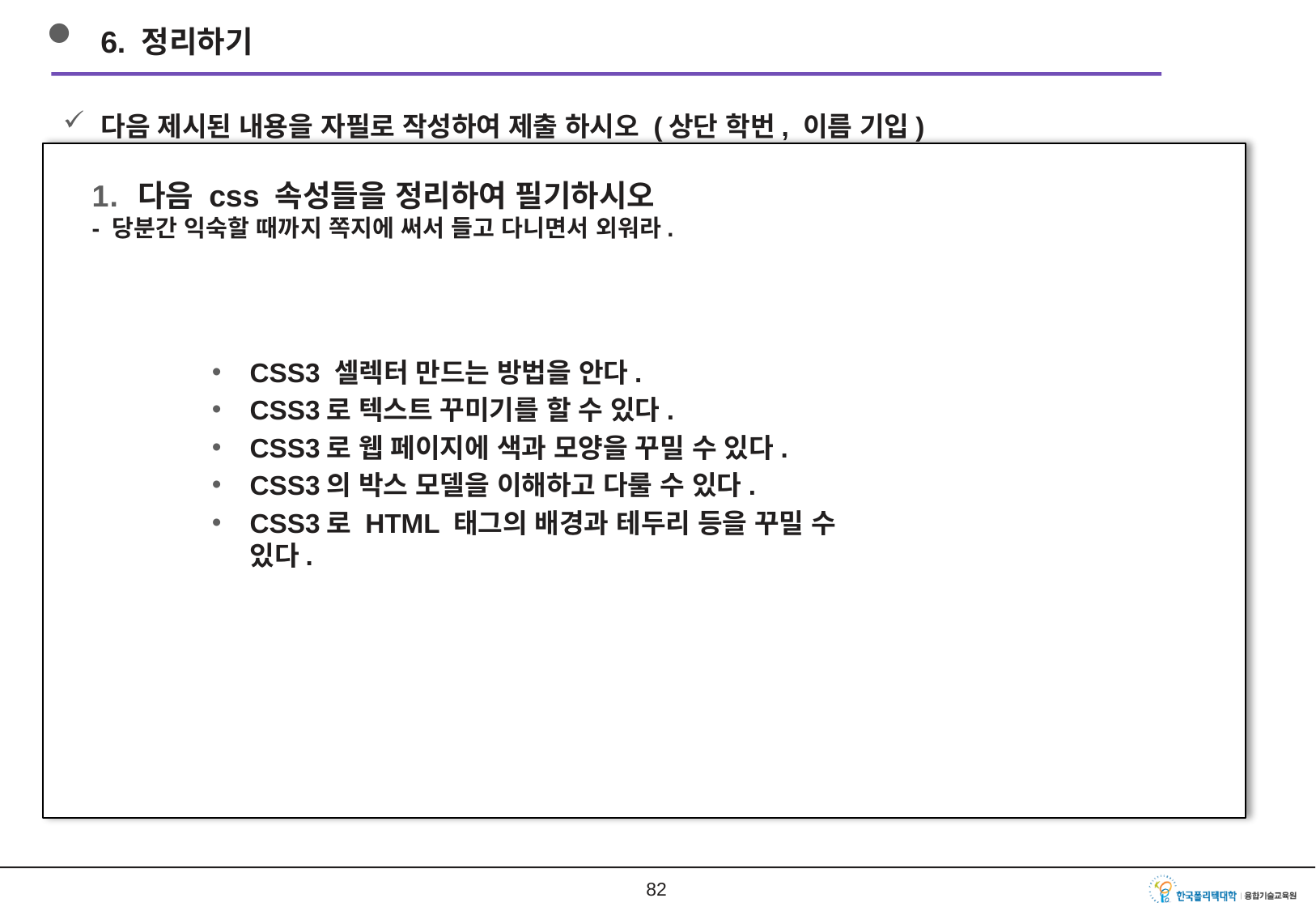

6. 정리하기
다음 제시된 내용을 자필로 작성하여 제출 하시오 (상단 학번, 이름 기입)

다음 css 속성들을 정리하여 필기하시오
- 당분간 익숙할 때까지 쪽지에 써서 들고 다니면서 외워라.
CSS3 셀렉터 만드는 방법을 안다.
CSS3로 텍스트 꾸미기를 할 수 있다.
CSS3로 웹 페이지에 색과 모양을 꾸밀 수 있다.
CSS3의 박스 모델을 이해하고 다룰 수 있다.
CSS3로 HTML 태그의 배경과 테두리 등을 꾸밀 수 있다.
82